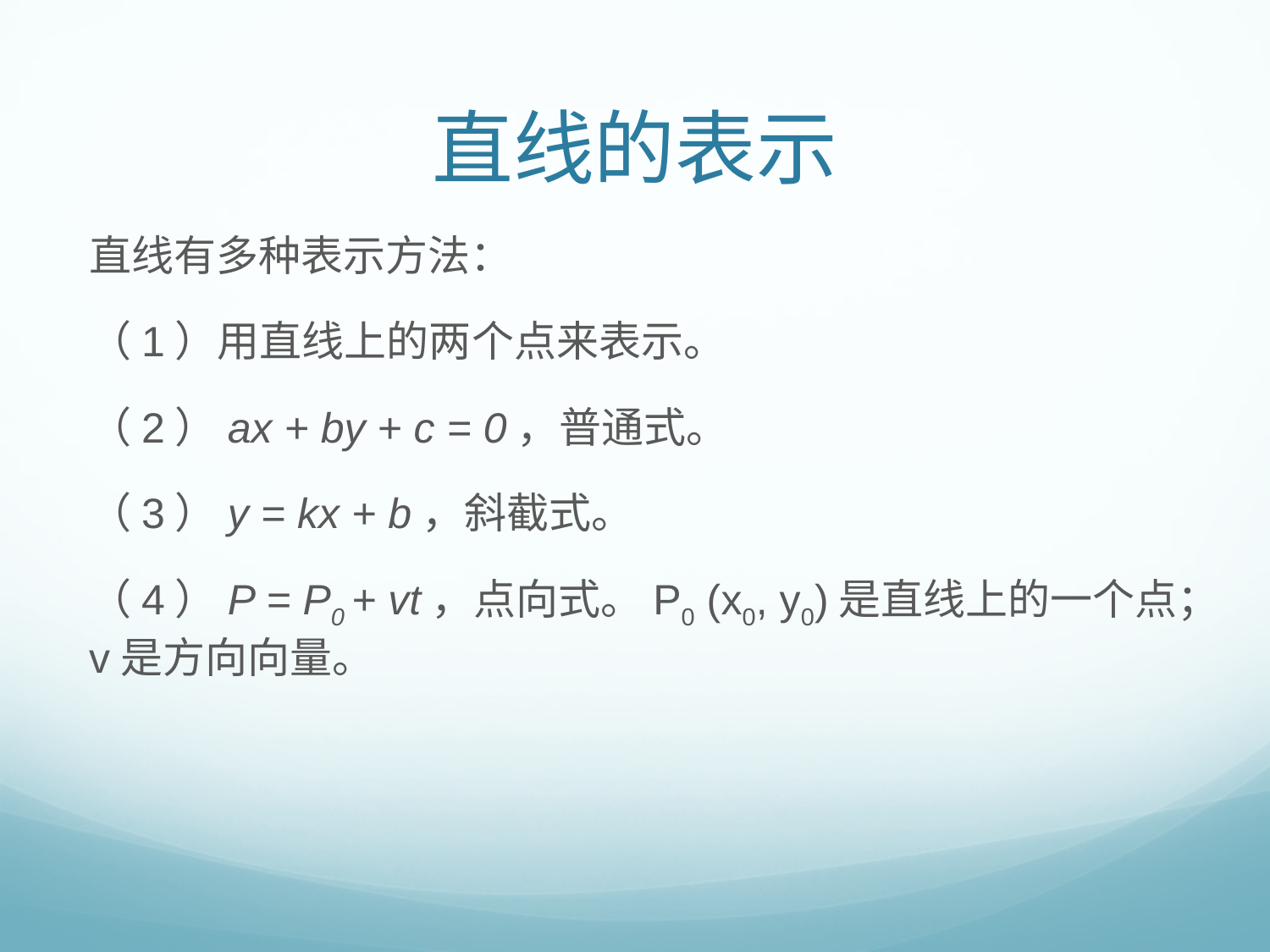

# 直线的表示
直线有多种表示方法：
（1）用直线上的两个点来表示。
（2）ax + by + c = 0，普通式。
（3）y = kx + b，斜截式。
（4）P = P0 + vt，点向式。P0 (x0, y0)是直线上的一个点；v是方向向量。